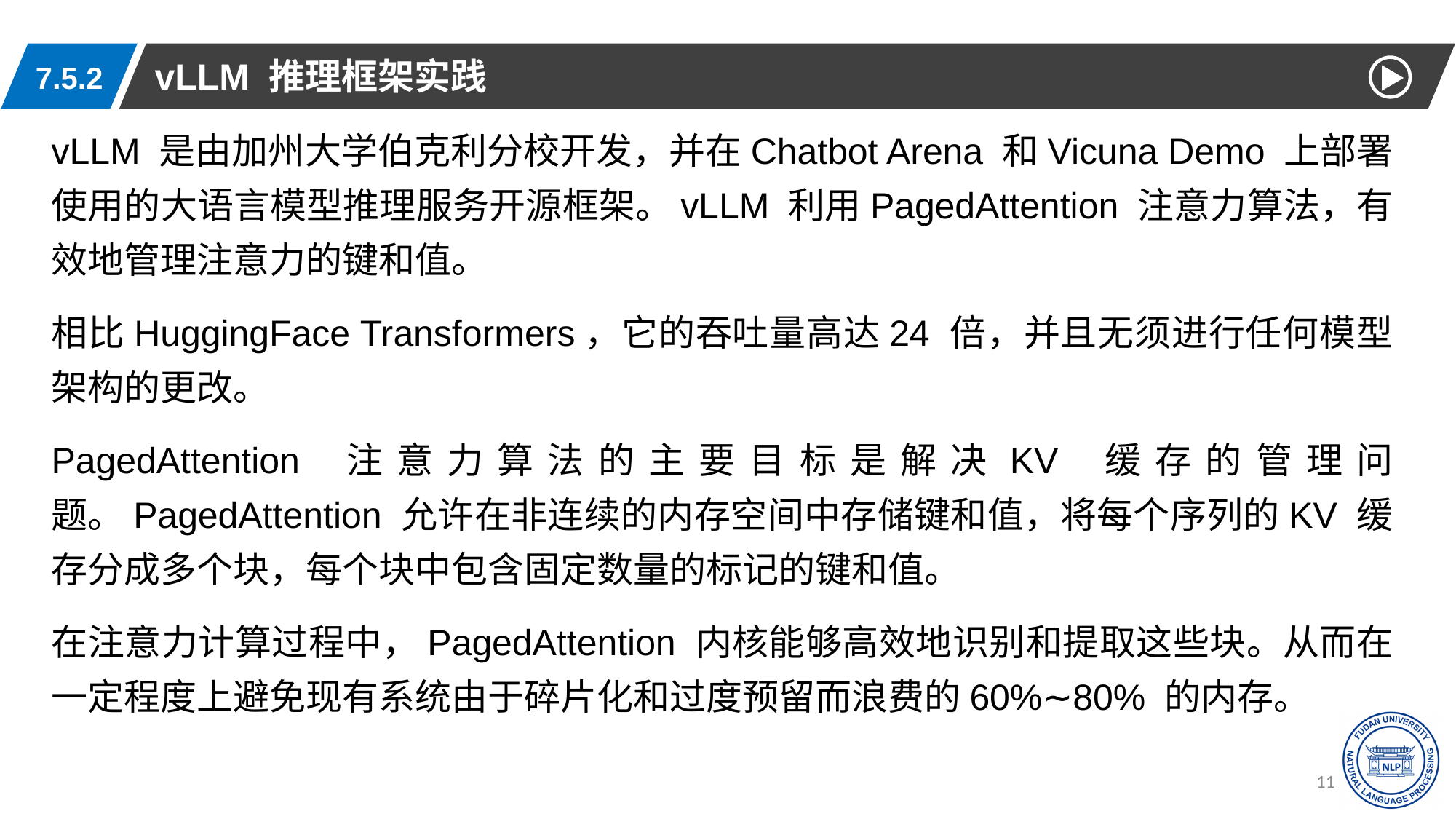

vLLM 推理框架实践
7.5.2

vLLM 是由加州大学伯克利分校开发，并在Chatbot Arena 和Vicuna Demo 上部署使用的大语言模型推理服务开源框架。vLLM 利用PagedAttention 注意力算法，有效地管理注意力的键和值。
相比HuggingFace Transformers，它的吞吐量高达24 倍，并且无须进行任何模型架构的更改。
PagedAttention 注意力算法的主要目标是解决KV 缓存的管理问题。PagedAttention 允许在非连续的内存空间中存储键和值，将每个序列的KV 缓存分成多个块，每个块中包含固定数量的标记的键和值。
在注意力计算过程中，PagedAttention 内核能够高效地识别和提取这些块。从而在一定程度上避免现有系统由于碎片化和过度预留而浪费的60%∼80% 的内存。
113